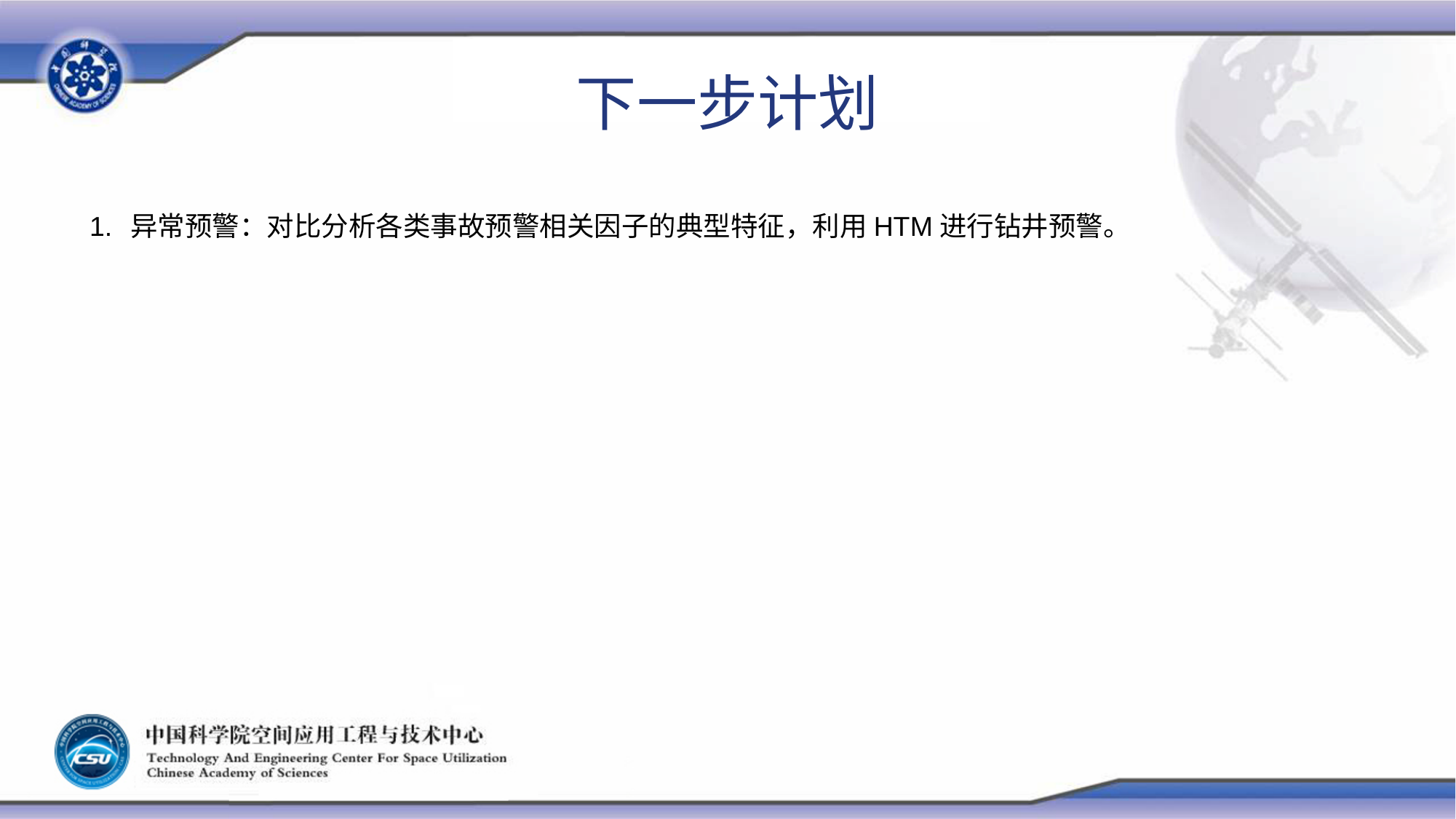

# 下一步计划
异常预警：对比分析各类事故预警相关因子的典型特征，利用HTM进行钻井预警。